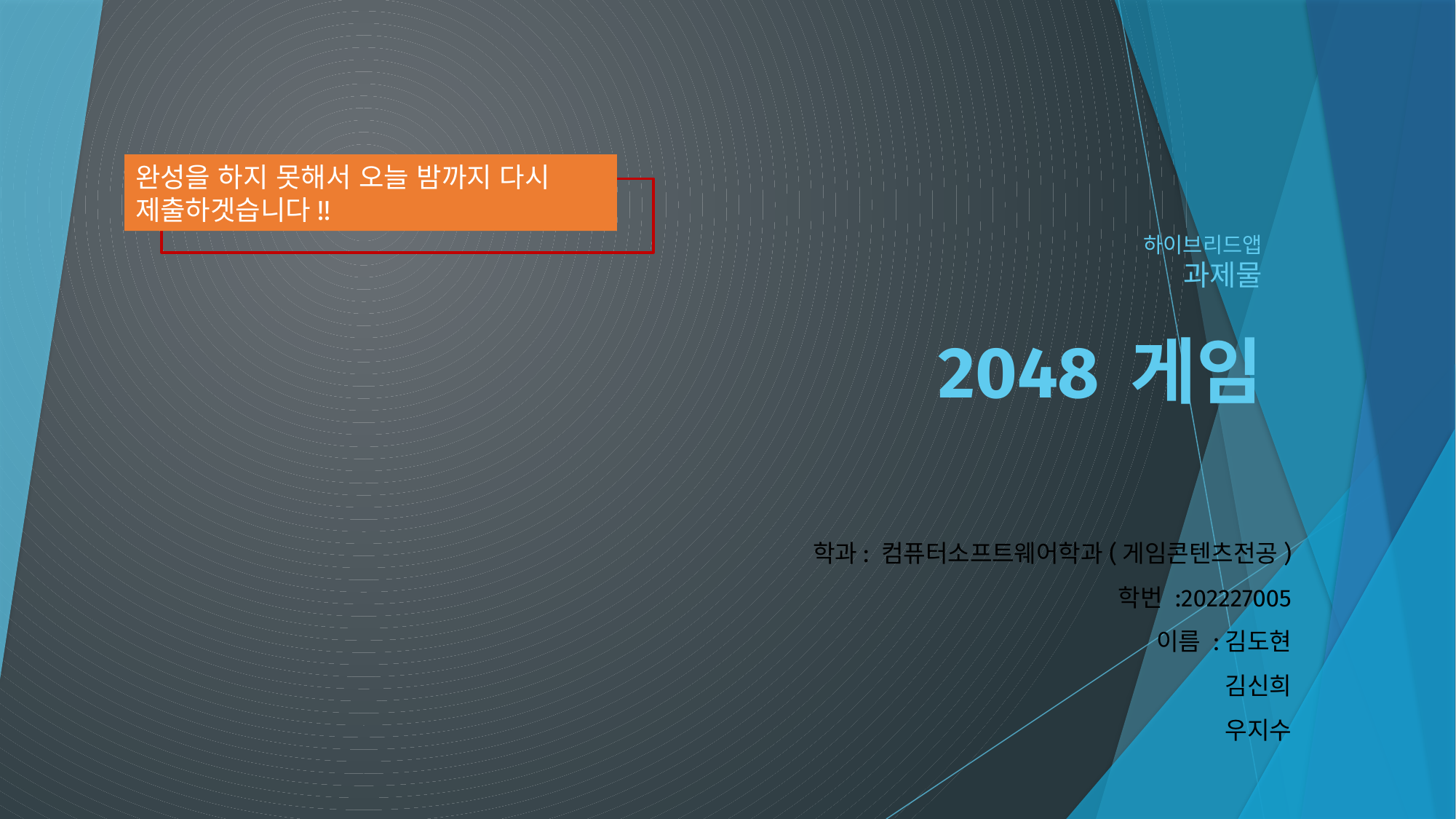

완성을 하지 못해서 오늘 밤까지 다시 제출하겟습니다!!

# 하이브리드앱 과제물 2048 게임
학과: 컴퓨터소프트웨어학과(게임콘텐츠전공)
학번 :202227005
이름 :김도현
김신희
우지수